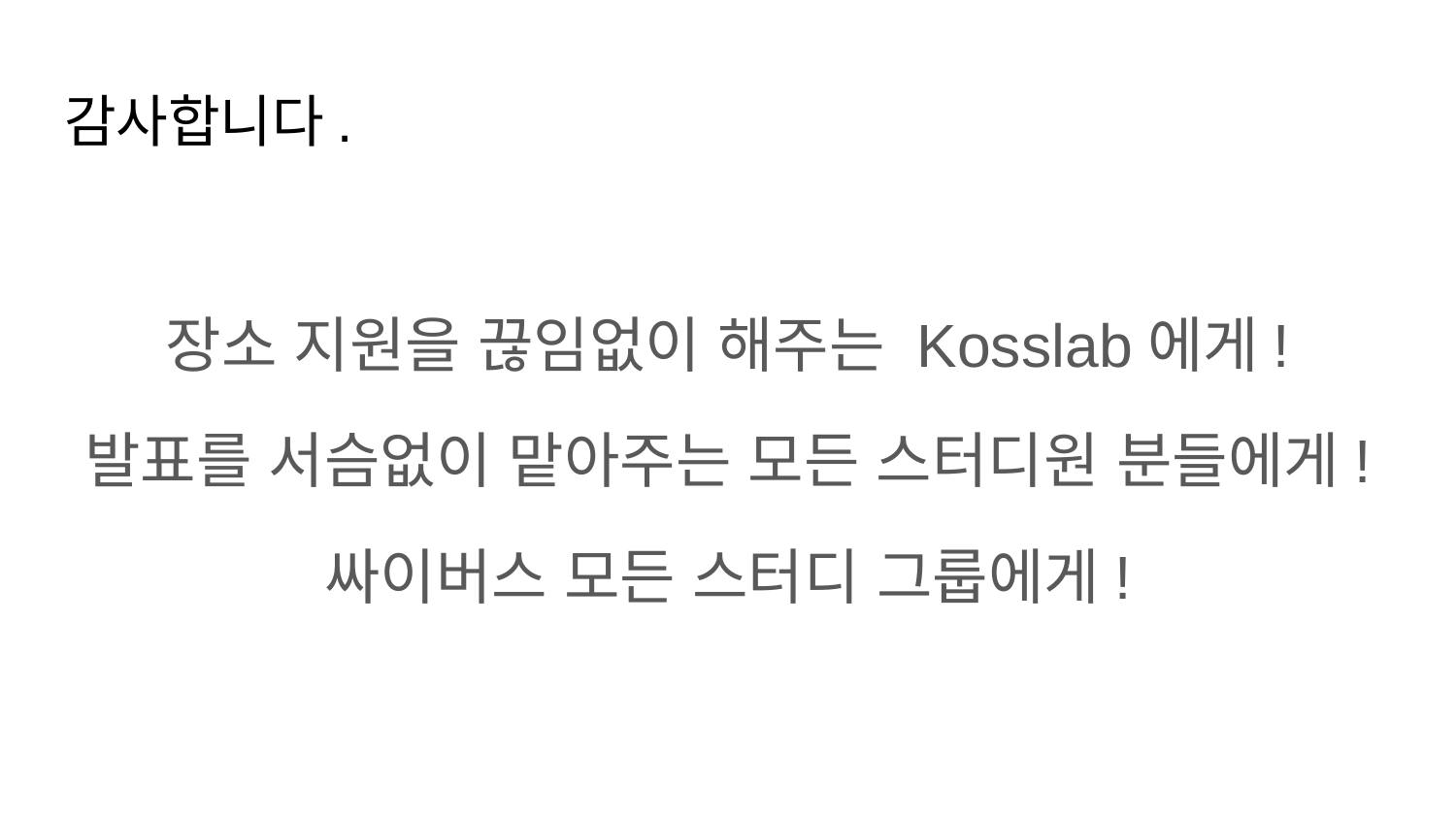

감사합니다.
장소 지원을 끊임없이 해주는 Kosslab에게!
발표를 서슴없이 맡아주는 모든 스터디원 분들에게!
싸이버스 모든 스터디 그룹에게!